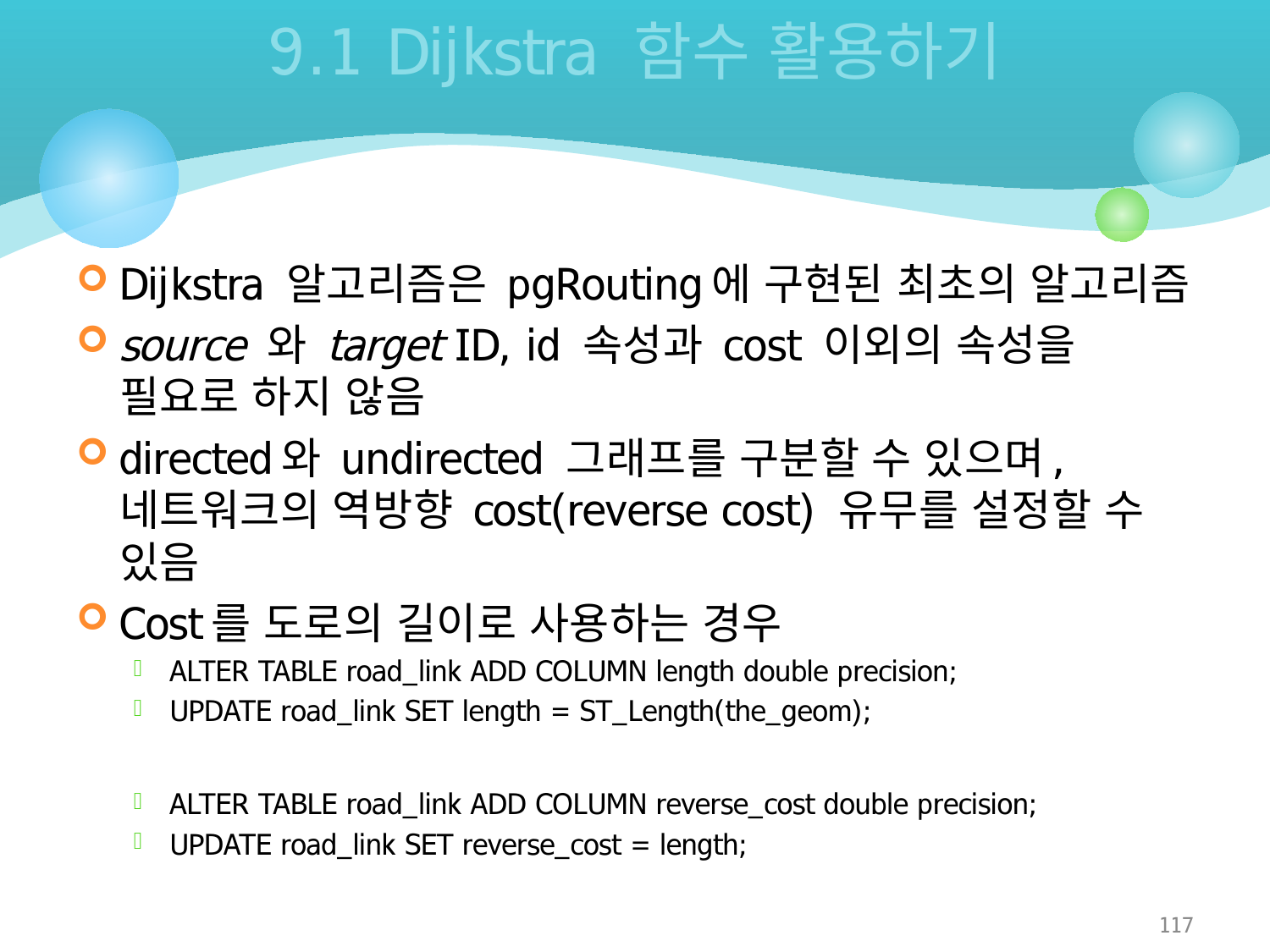

# 9.1 Dijkstra 함수 활용하기
Dijkstra 알고리즘은 pgRouting에 구현된 최초의 알고리즘
source 와 target ID, id 속성과 cost 이외의 속성을 필요로 하지 않음
directed와 undirected 그래프를 구분할 수 있으며, 네트워크의 역방향 cost(reverse cost) 유무를 설정할 수 있음
Cost를 도로의 길이로 사용하는 경우
ALTER TABLE road_link ADD COLUMN length double precision;
UPDATE road_link SET length = ST_Length(the_geom);

ALTER TABLE road_link ADD COLUMN reverse_cost double precision;
UPDATE road_link SET reverse_cost = length;
117